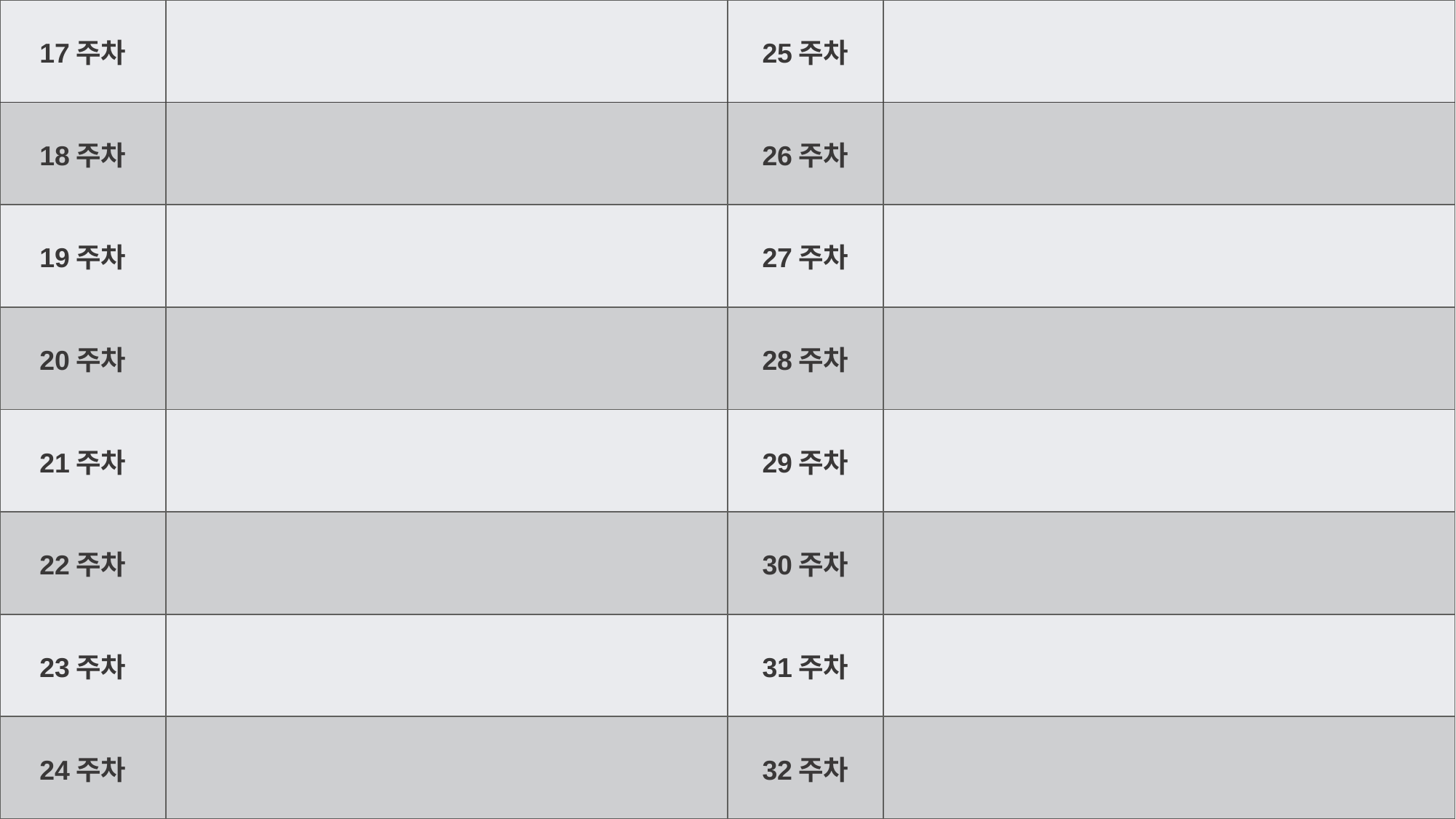

| 17주차 |  | 25주차 |  |
| --- | --- | --- | --- |
| 18주차 |  | 26주차 |  |
| 19주차 |  | 27주차 |  |
| 20주차 |  | 28주차 |  |
| 21주차 |  | 29주차 |  |
| 22주차 |  | 30주차 |  |
| 23주차 |  | 31주차 |  |
| 24주차 |  | 32주차 |  |